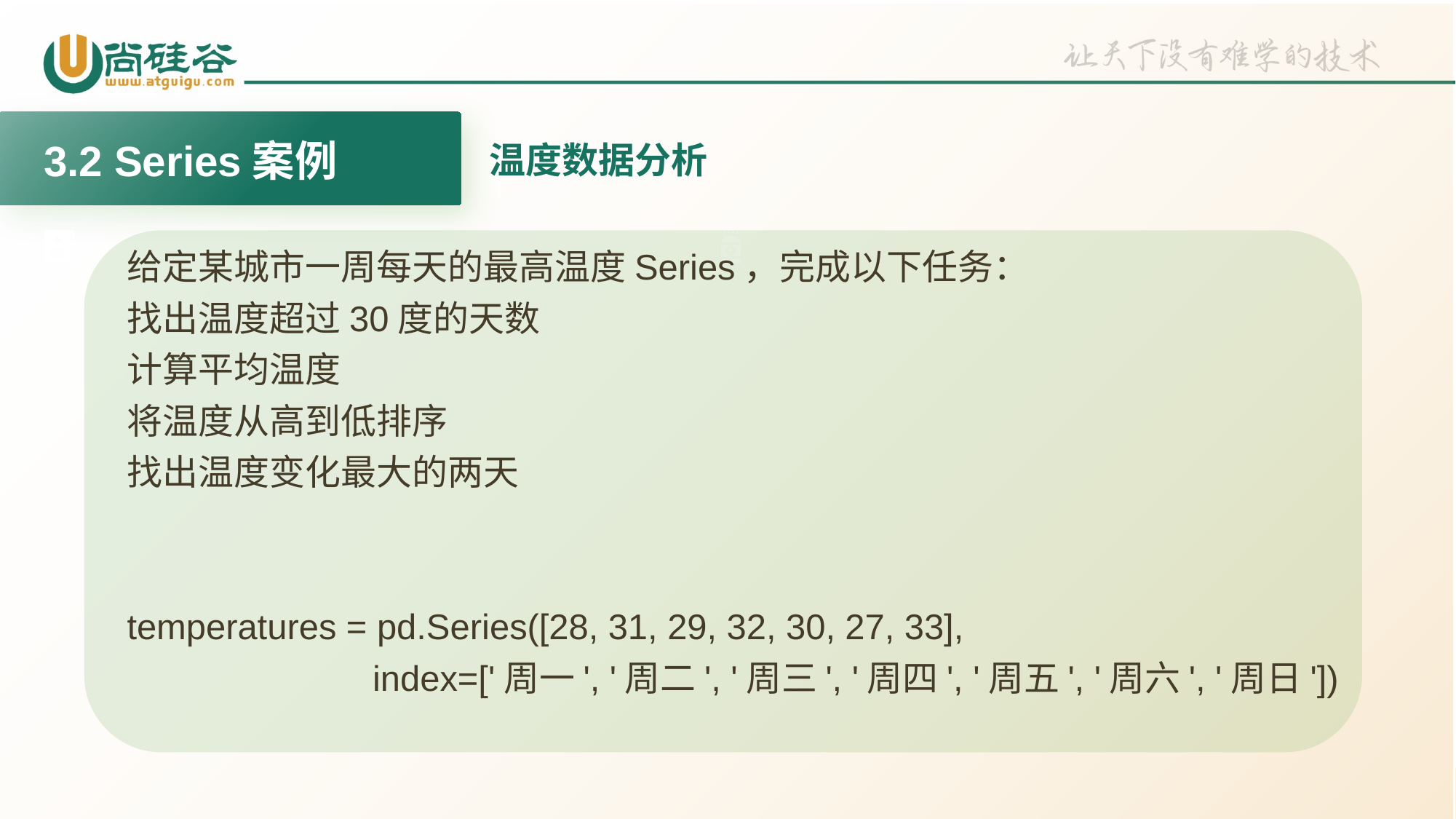

3.2 Series案例

温度数据分析
给定某城市一周每天的最高温度Series，完成以下任务：
找出温度超过30度的天数
计算平均温度
将温度从高到低排序
找出温度变化最大的两天

temperatures = pd.Series([28, 31, 29, 32, 30, 27, 33],
                         index=['周一', '周二', '周三', '周四', '周五', '周六', '周日'])